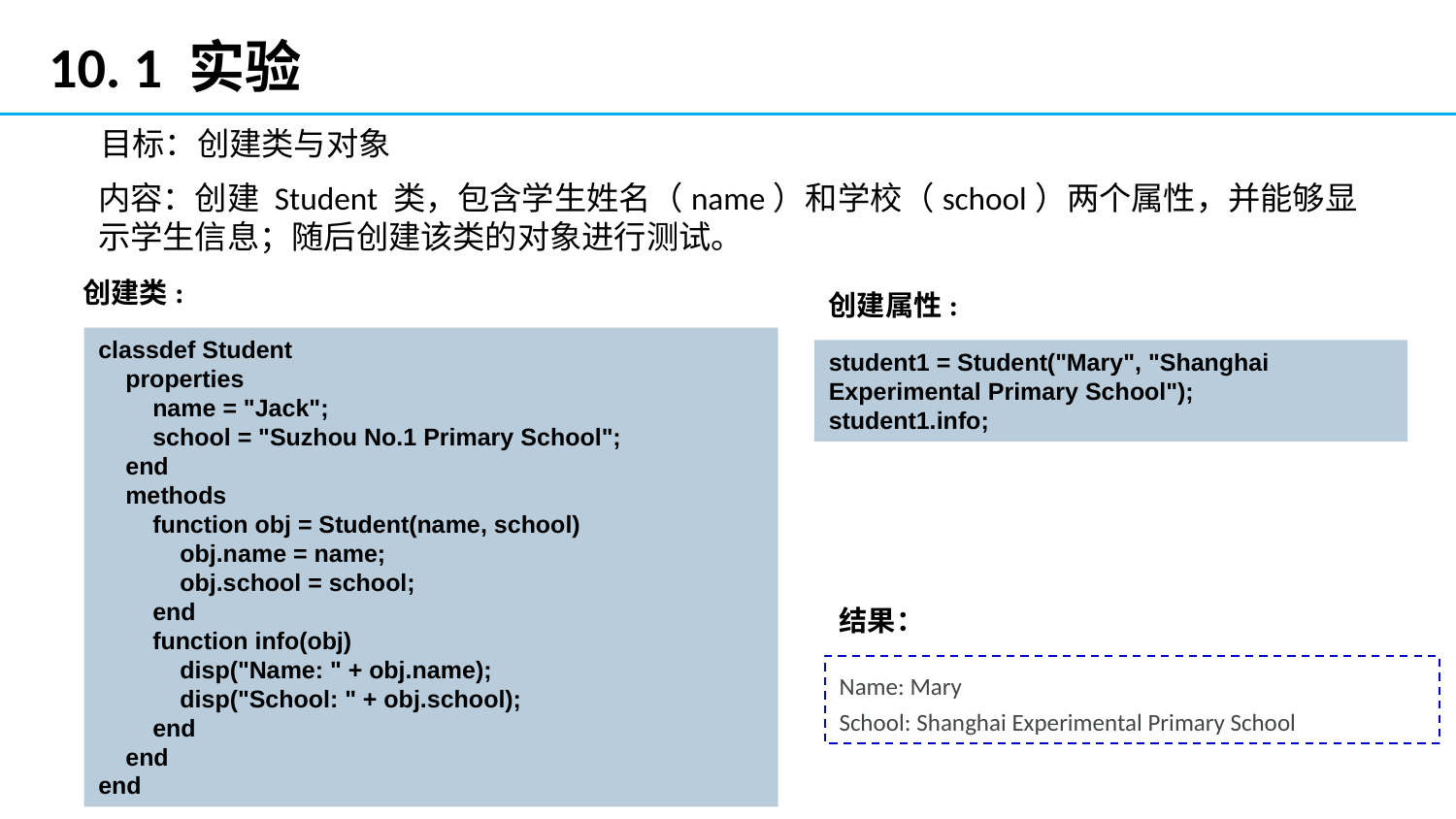

# 10. 1 实验
目标：创建类与对象
内容：创建 Student 类，包含学生姓名（name）和学校（school）两个属性，并能够显示学生信息；随后创建该类的对象进行测试。
创建类:
创建属性:
classdef Student
    properties
        name = "Jack";
        school = "Suzhou No.1 Primary School";
    end
    methods
        function obj = Student(name, school)
            obj.name = name;
            obj.school = school;
        end
        function info(obj)
            disp("Name: " + obj.name);
            disp("School: " + obj.school);
        end
    end
end
student1 = Student("Mary", "Shanghai Experimental Primary School");
student1.info;
结果：
Name: Mary
School: Shanghai Experimental Primary School